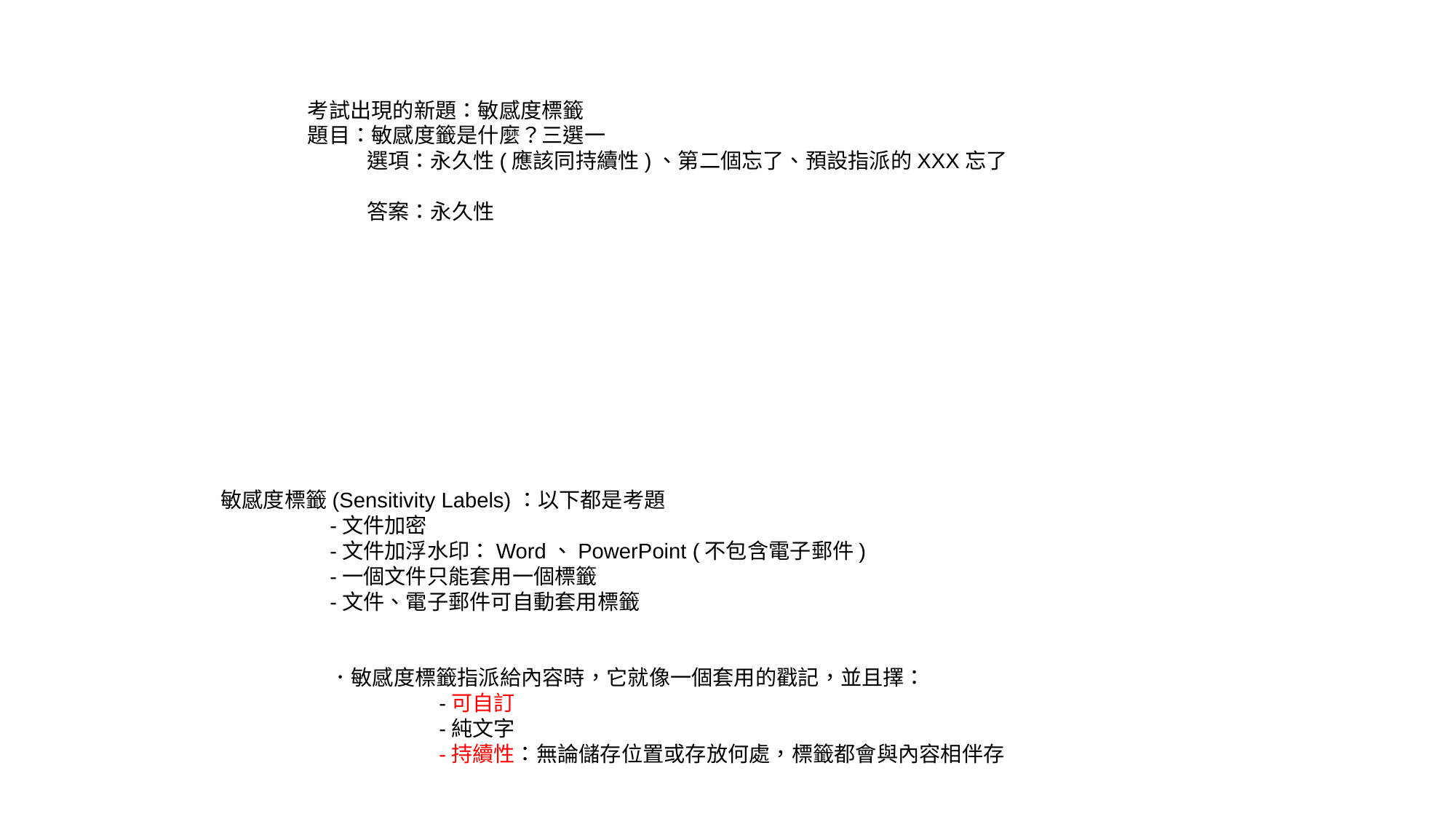

考試出現的新題：敏感度標籤
題目：敏感度籤是什麼？三選一
         選項：永久性(應該同持續性)、第二個忘了、預設指派的XXX忘了

         答案：永久性

敏感度標籤(Sensitivity Labels)：以下都是考題
	-文件加密
	-文件加浮水印：Word、PowerPoint (不包含電子郵件)
	-一個文件只能套用一個標籤
	-文件、電子郵件可自動套用標籤

	．敏感度標籤指派給內容時，它就像一個套用的戳記，並且擇：
		-可自訂
		-純文字
		-持續性：無論儲存位置或存放何處，標籤都會與內容相伴存